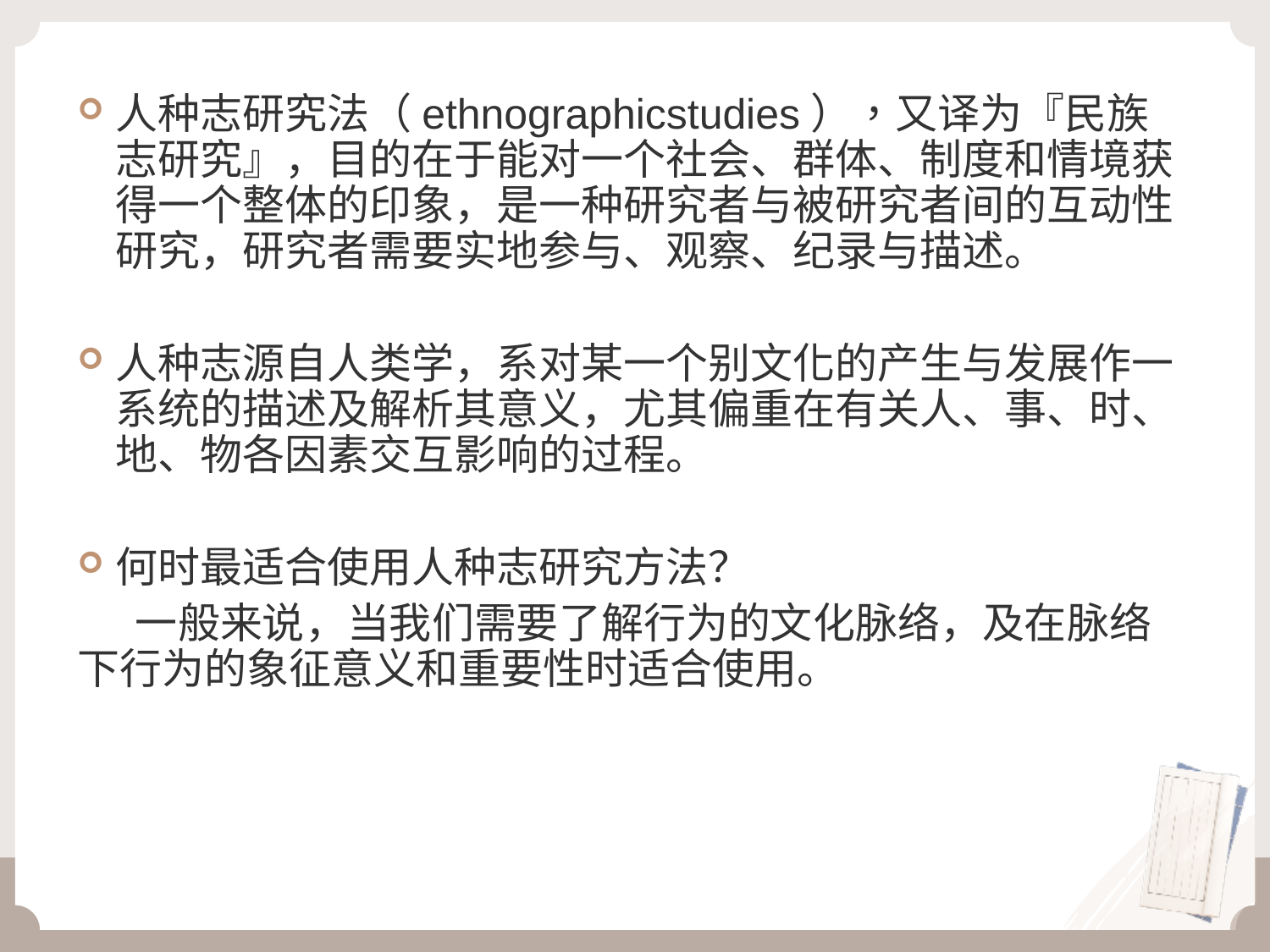

人种志研究法（ethnographicstudies），又译为『民族志研究』，目的在于能对一个社会、群体、制度和情境获得一个整体的印象，是一种研究者与被研究者间的互动性研究，研究者需要实地参与、观察、纪录与描述。

人种志源自人类学，系对某一个别文化的产生与发展作一系统的描述及解析其意义，尤其偏重在有关人、事、时、地、物各因素交互影响的过程。

何时最适合使用人种志研究方法？
     一般来说，当我们需要了解行为的文化脉络，及在脉络下行为的象征意义和重要性时适合使用。